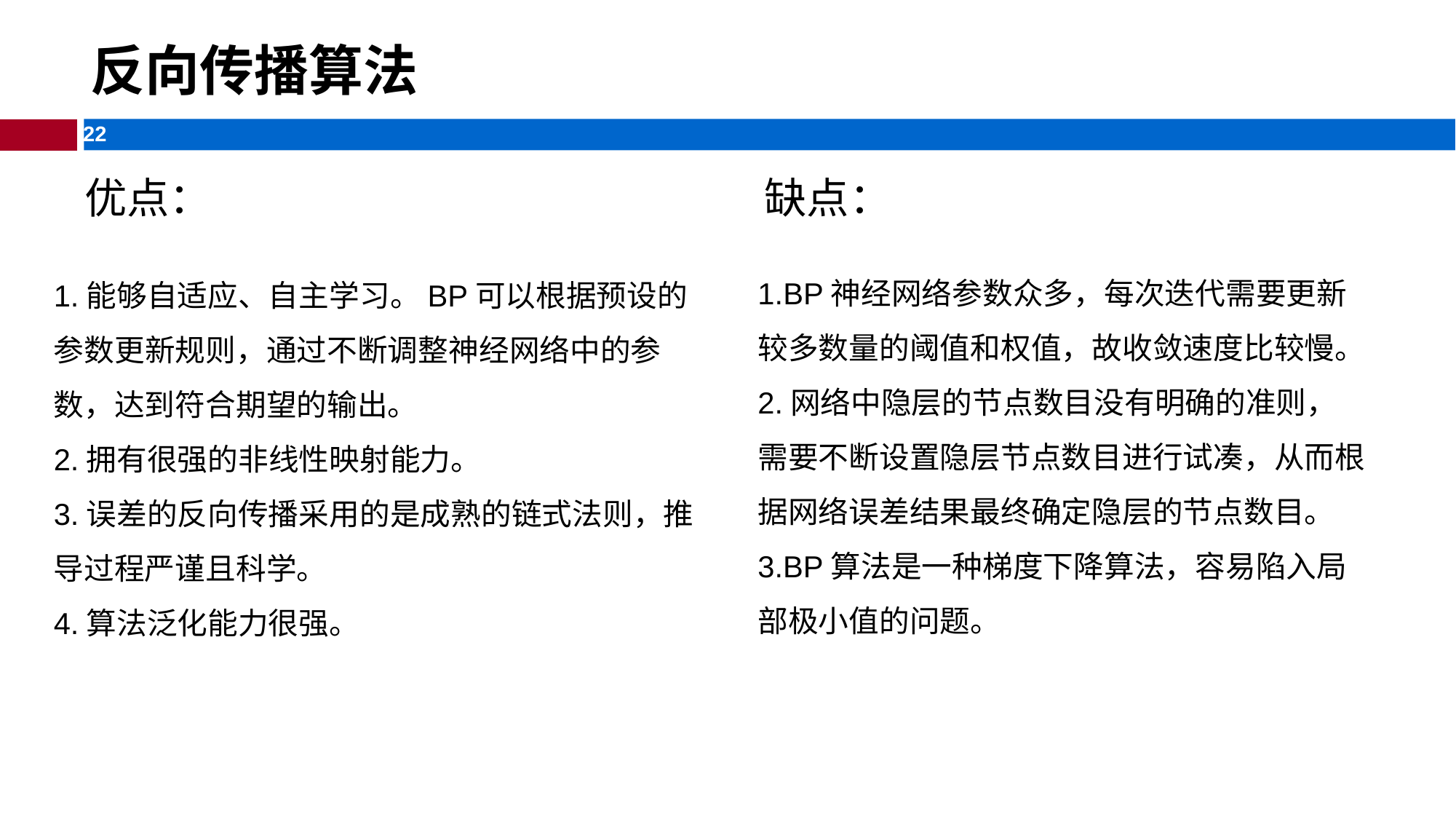

# 反向传播算法
优点：
缺点：
1.BP神经网络参数众多，每次迭代需要更新较多数量的阈值和权值，故收敛速度比较慢。
2.网络中隐层的节点数目没有明确的准则，需要不断设置隐层节点数目进行试凑，从而根据网络误差结果最终确定隐层的节点数目。
3.BP算法是一种梯度下降算法，容易陷入局部极小值的问题。
1.能够自适应、自主学习。BP可以根据预设的参数更新规则，通过不断调整神经网络中的参数，达到符合期望的输出。
2.拥有很强的非线性映射能力。
3.误差的反向传播采用的是成熟的链式法则，推导过程严谨且科学。
4.算法泛化能力很强。